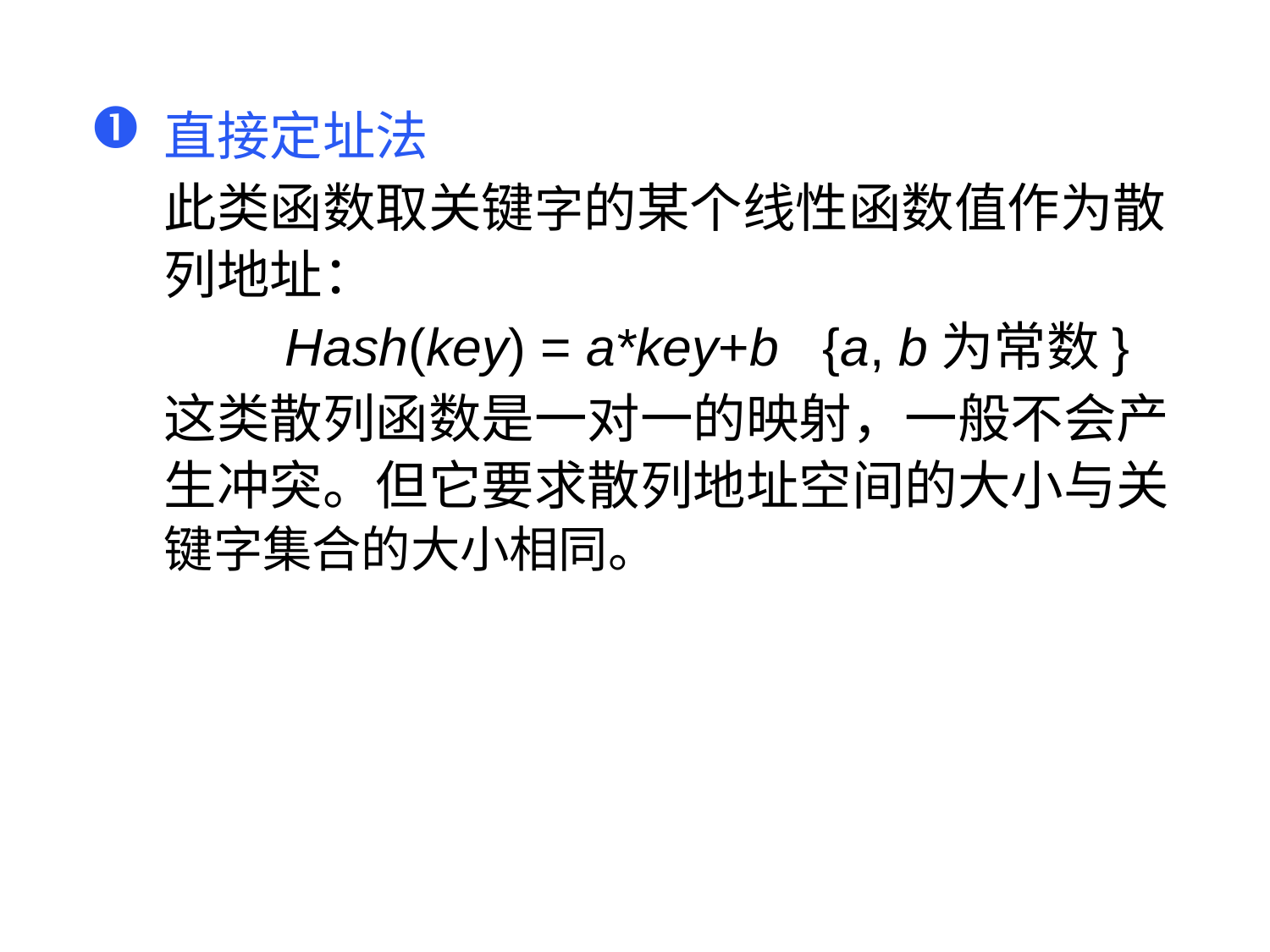

直接定址法
	此类函数取关键字的某个线性函数值作为散列地址：
         Hash(key) = a*key+b   {a, b为常数}
	这类散列函数是一对一的映射，一般不会产生冲突。但它要求散列地址空间的大小与关键字集合的大小相同。